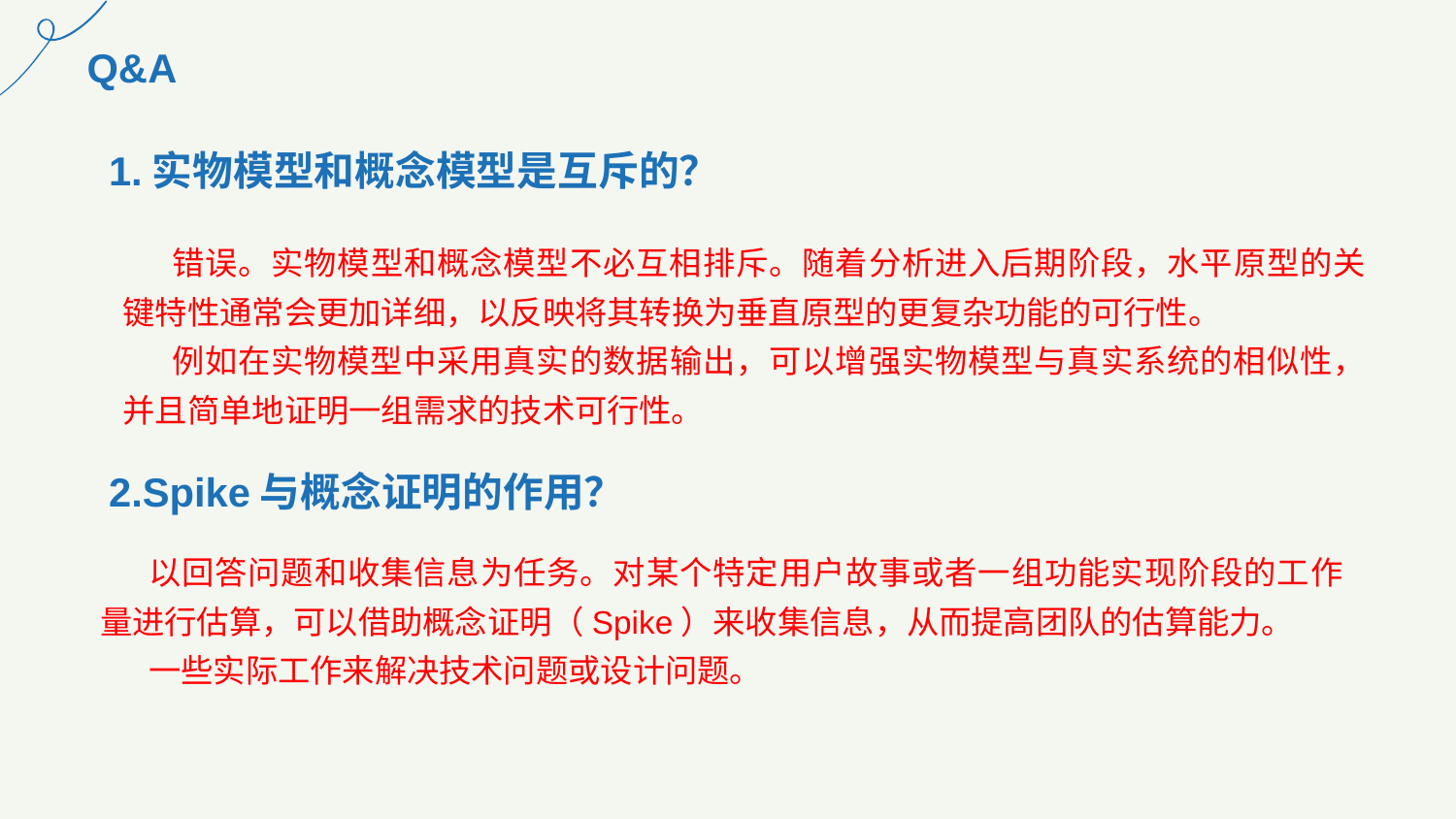

Q&A
1.实物模型和概念模型是互斥的？
错误。实物模型和概念模型不必互相排斥。随着分析进入后期阶段，水平原型的关键特性通常会更加详细，以反映将其转换为垂直原型的更复杂功能的可行性。
例如在实物模型中采用真实的数据输出，可以增强实物模型与真实系统的相似性，并且简单地证明一组需求的技术可行性。
2.Spike与概念证明的作用？
以回答问题和收集信息为任务。对某个特定用户故事或者一组功能实现阶段的工作量进行估算，可以借助概念证明（Spike）来收集信息，从而提高团队的估算能力。
一些实际工作来解决技术问题或设计问题。